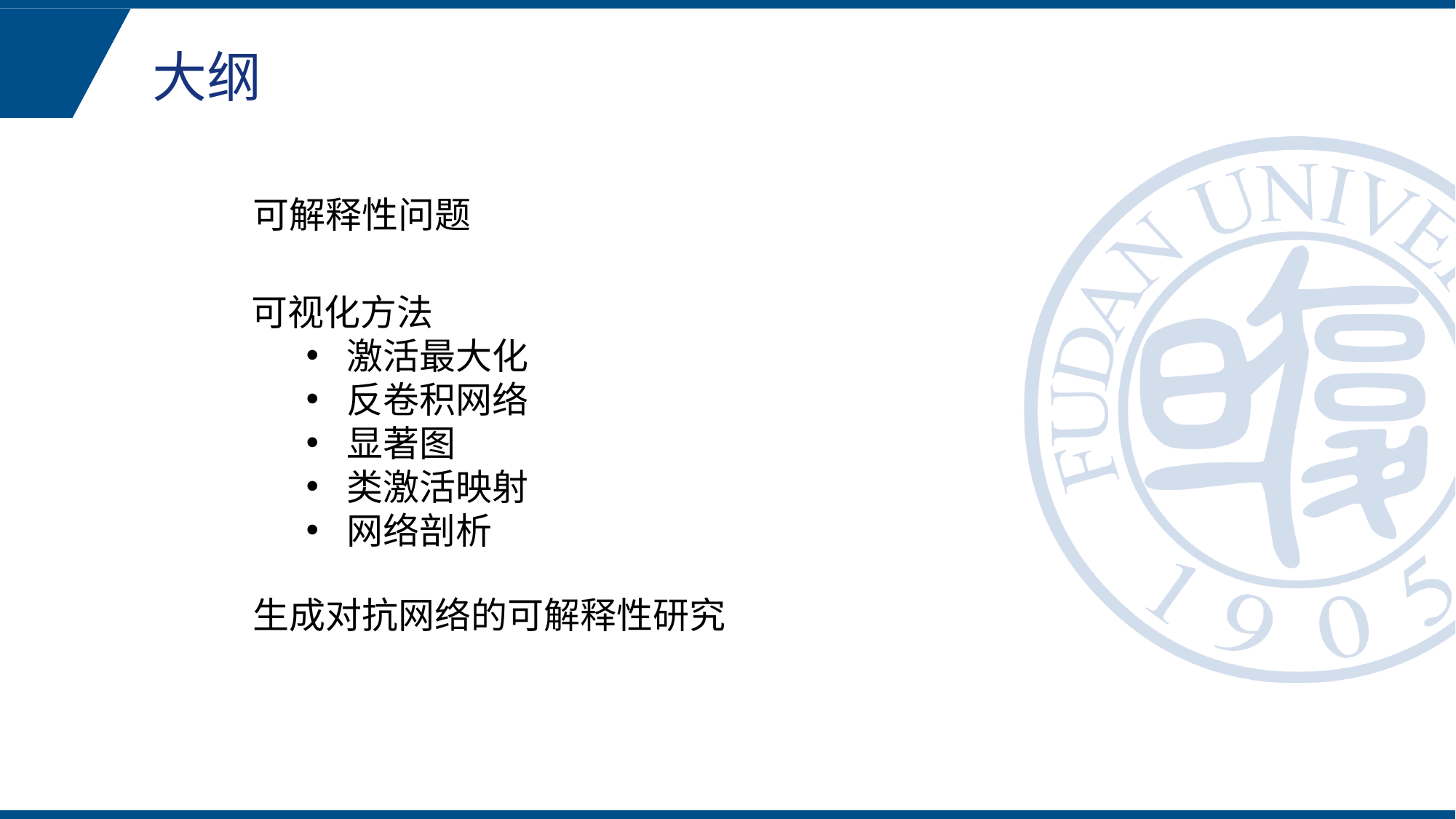

大纲
可解释性问题
可视化方法
激活最大化
反卷积网络
显著图
类激活映射
网络剖析
生成对抗网络的可解释性研究
2